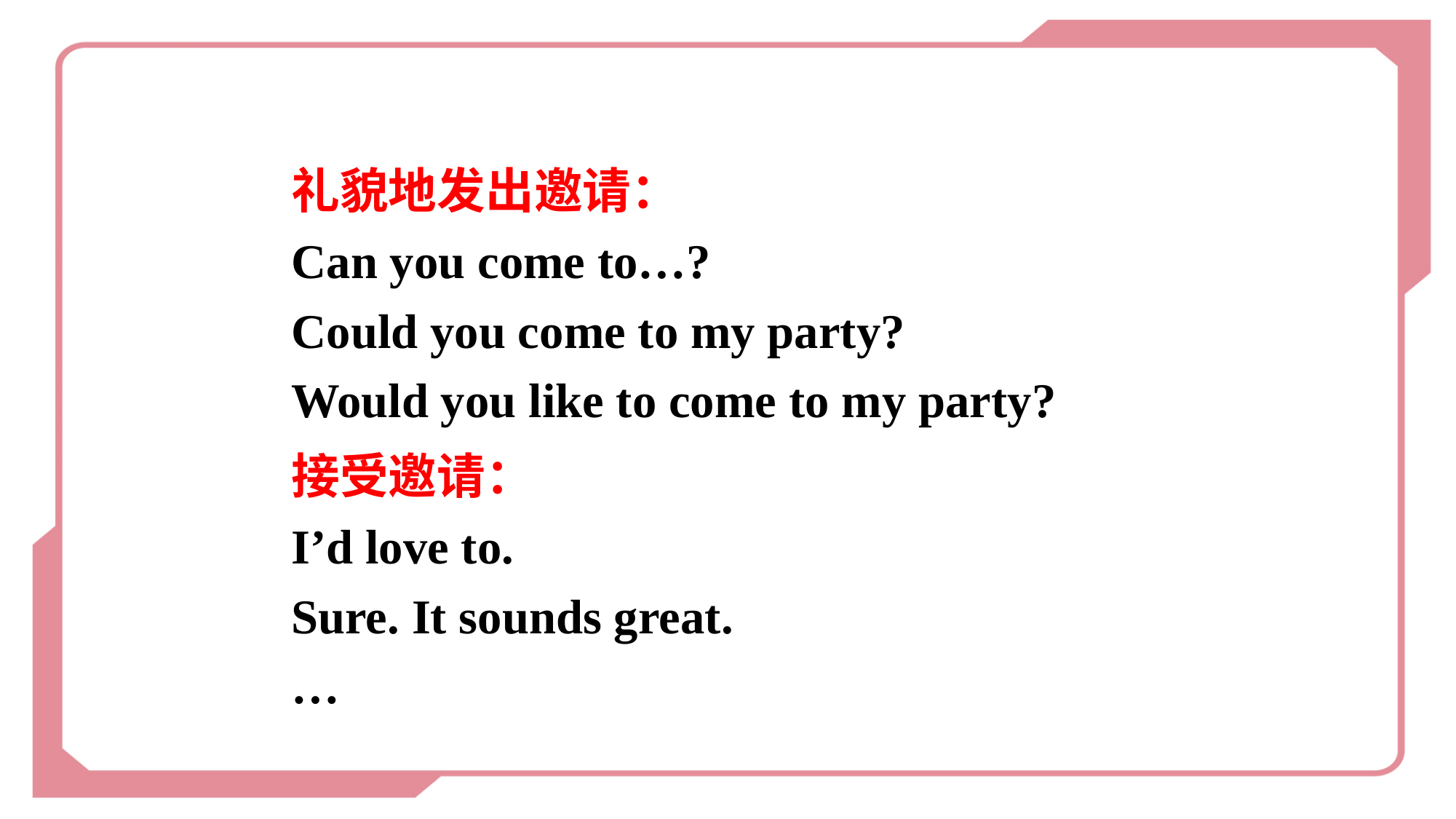

礼貌地发出邀请：
Can you come to…?
Could you come to my party?
Would you like to come to my party?
接受邀请：
I’d love to.
Sure. It sounds great.
…